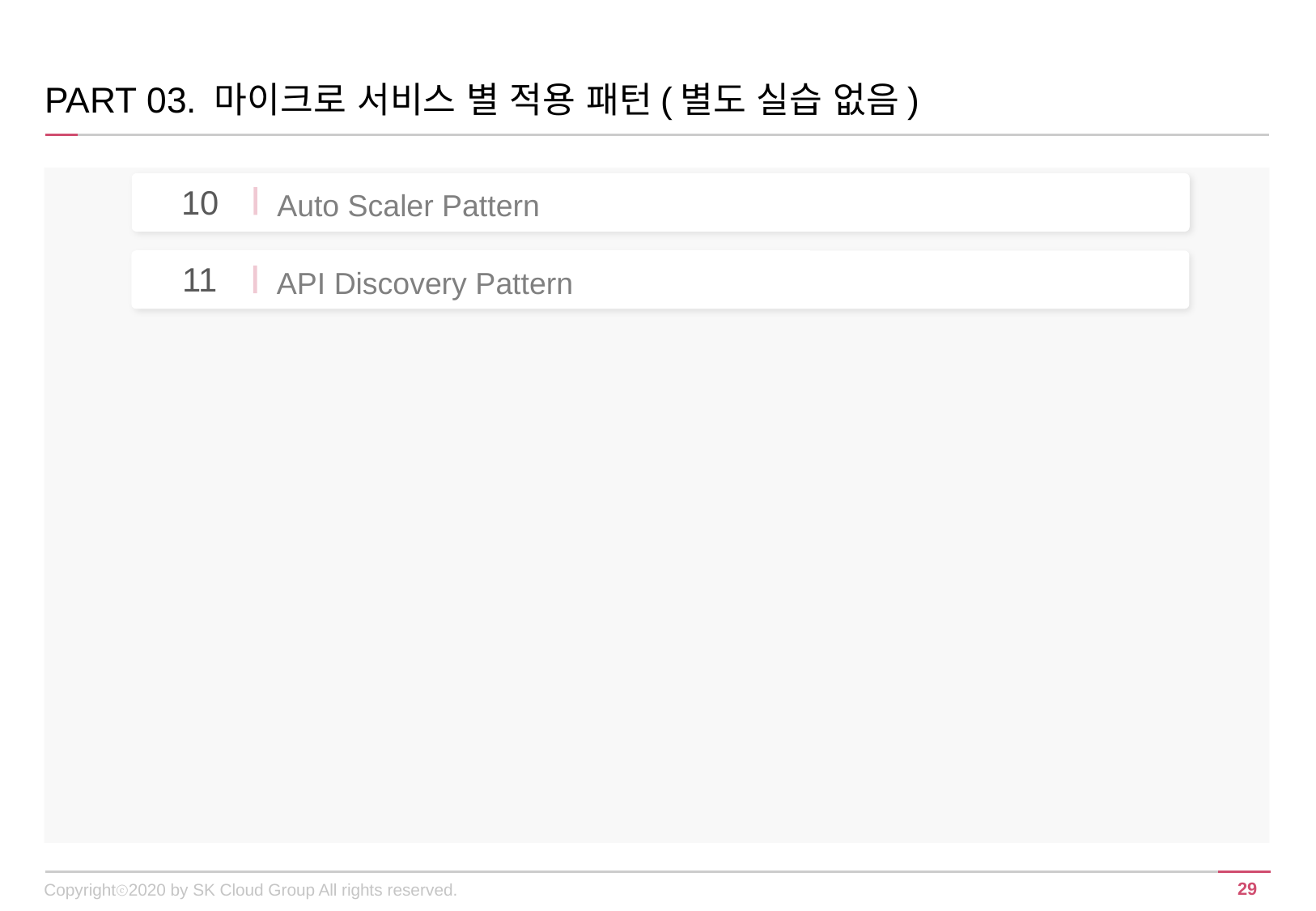

PART 03. 마이크로 서비스 별 적용 패턴(별도 실습 없음)

10
Auto Scaler Pattern

11
API Discovery Pattern
Copyrightⓒ2020 by SK Cloud Group All rights reserved.